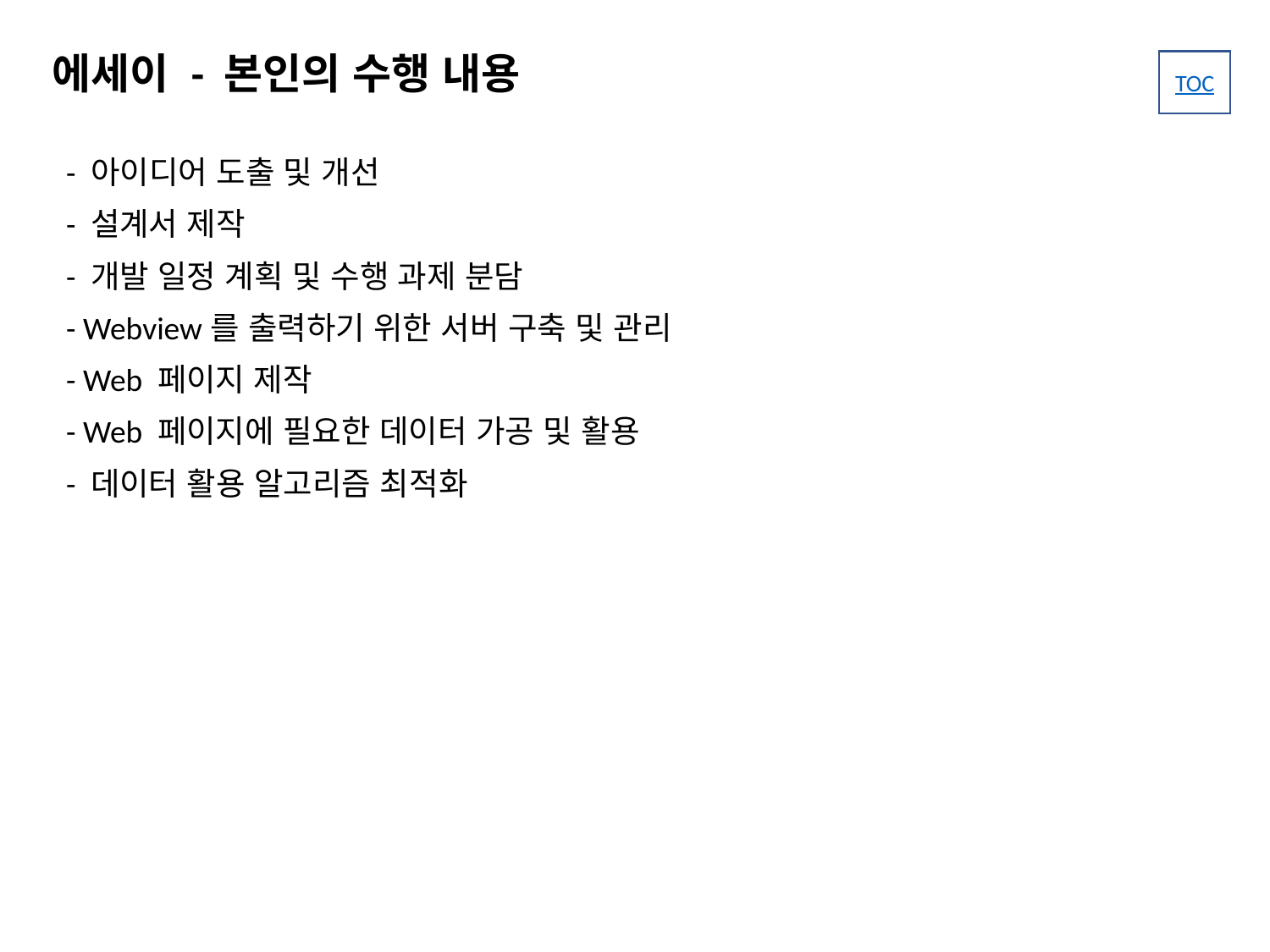

# 에세이 - 본인의 수행 내용
 - 아이디어 도출 및 개선
 - 설계서 제작
 - 개발 일정 계획 및 수행 과제 분담
 - Webview를 출력하기 위한 서버 구축 및 관리
 - Web 페이지 제작
 - Web 페이지에 필요한 데이터 가공 및 활용
 - 데이터 활용 알고리즘 최적화